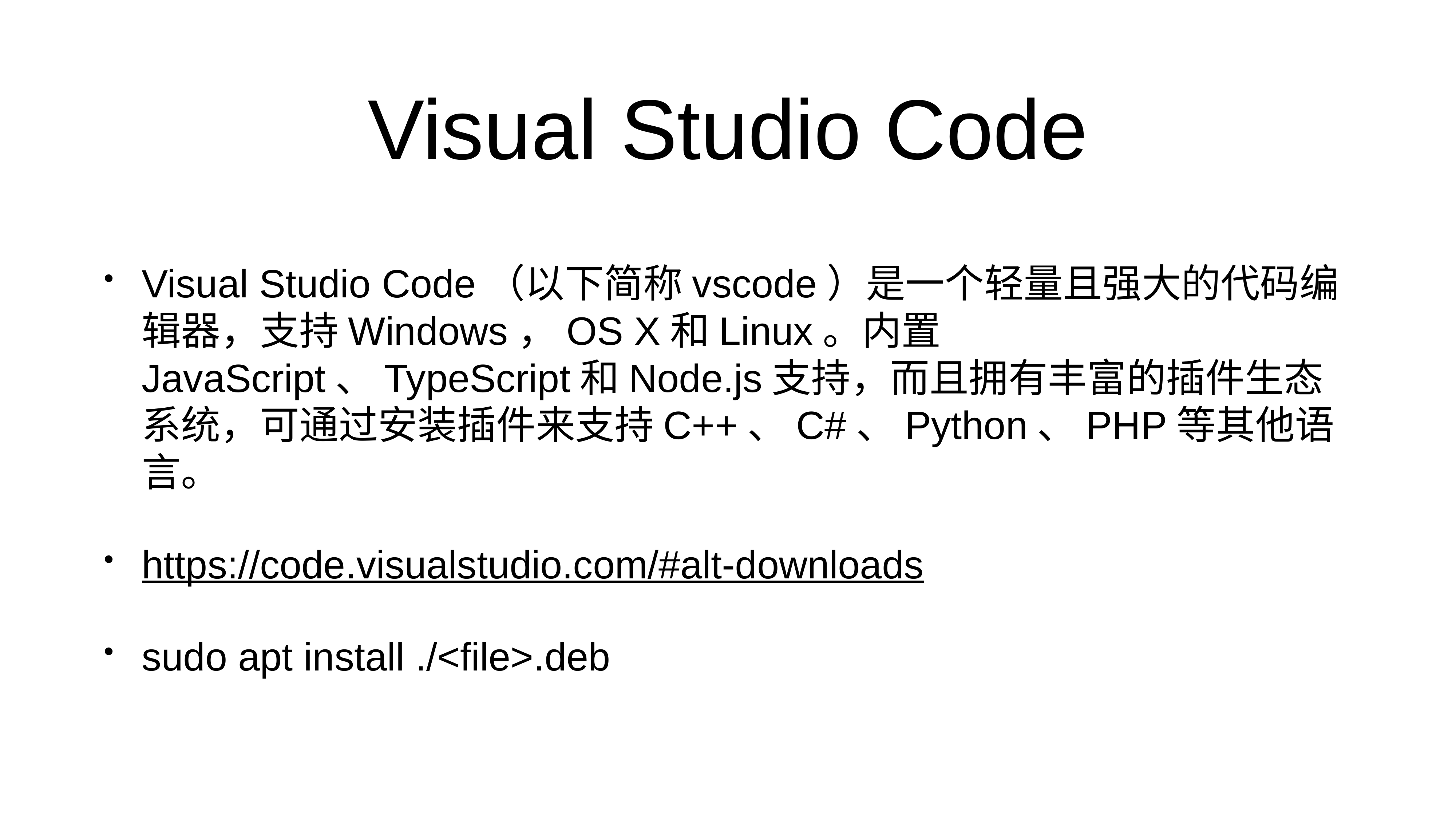

# Visual Studio Code
Visual Studio Code（以下简称vscode）是一个轻量且强大的代码编辑器，支持Windows，OS X和Linux。内置JavaScript、TypeScript和Node.js支持，而且拥有丰富的插件生态系统，可通过安装插件来支持C++、C#、Python、PHP等其他语言。
https://code.visualstudio.com/#alt-downloads
sudo apt install ./<file>.deb